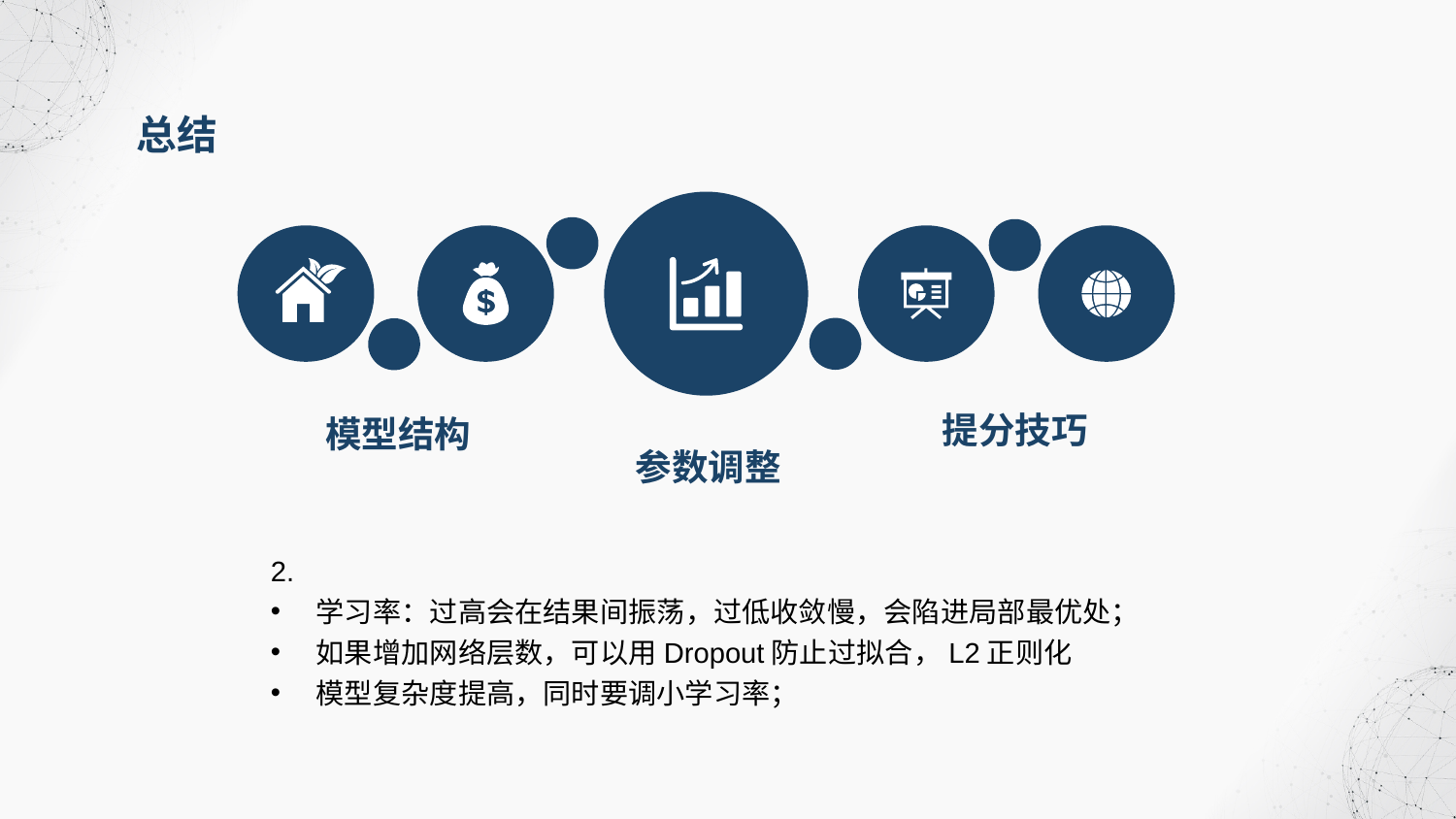

总结

提分技巧
模型结构
参数调整
2.
学习率：过高会在结果间振荡，过低收敛慢，会陷进局部最优处；
如果增加网络层数，可以用Dropout防止过拟合，L2正则化
模型复杂度提高，同时要调小学习率；